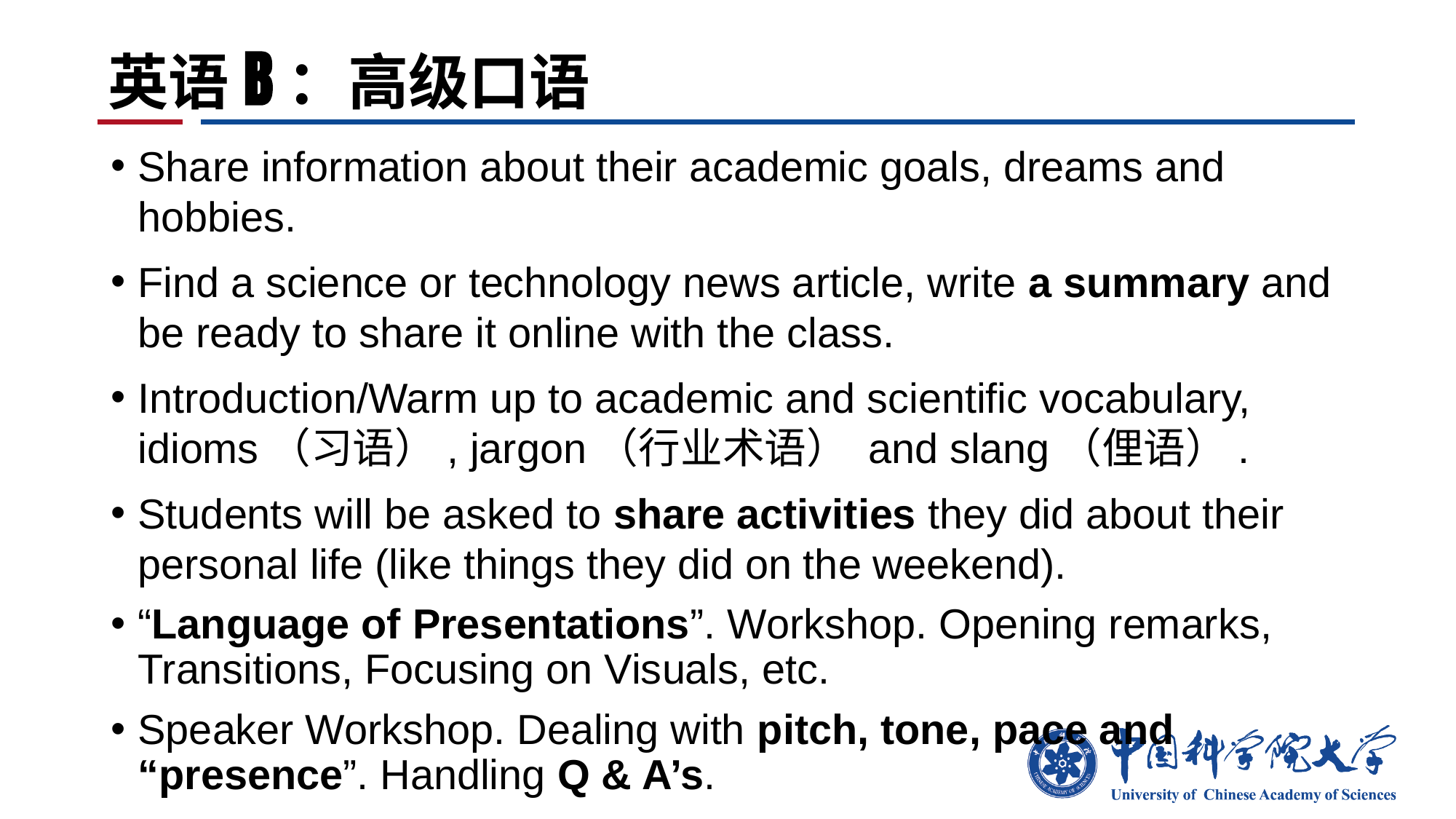

# 英语B：高级口语
Share information about their academic goals, dreams and hobbies.
Find a science or technology news article, write a summary and be ready to share it online with the class.
Introduction/Warm up to academic and scientific vocabulary, idioms（习语）, jargon（行业术语） and slang（俚语）.
Students will be asked to share activities they did about their personal life (like things they did on the weekend).
“Language of Presentations”. Workshop. Opening remarks, Transitions, Focusing on Visuals, etc.
Speaker Workshop. Dealing with pitch, tone, pace and “presence”. Handling Q & A’s.